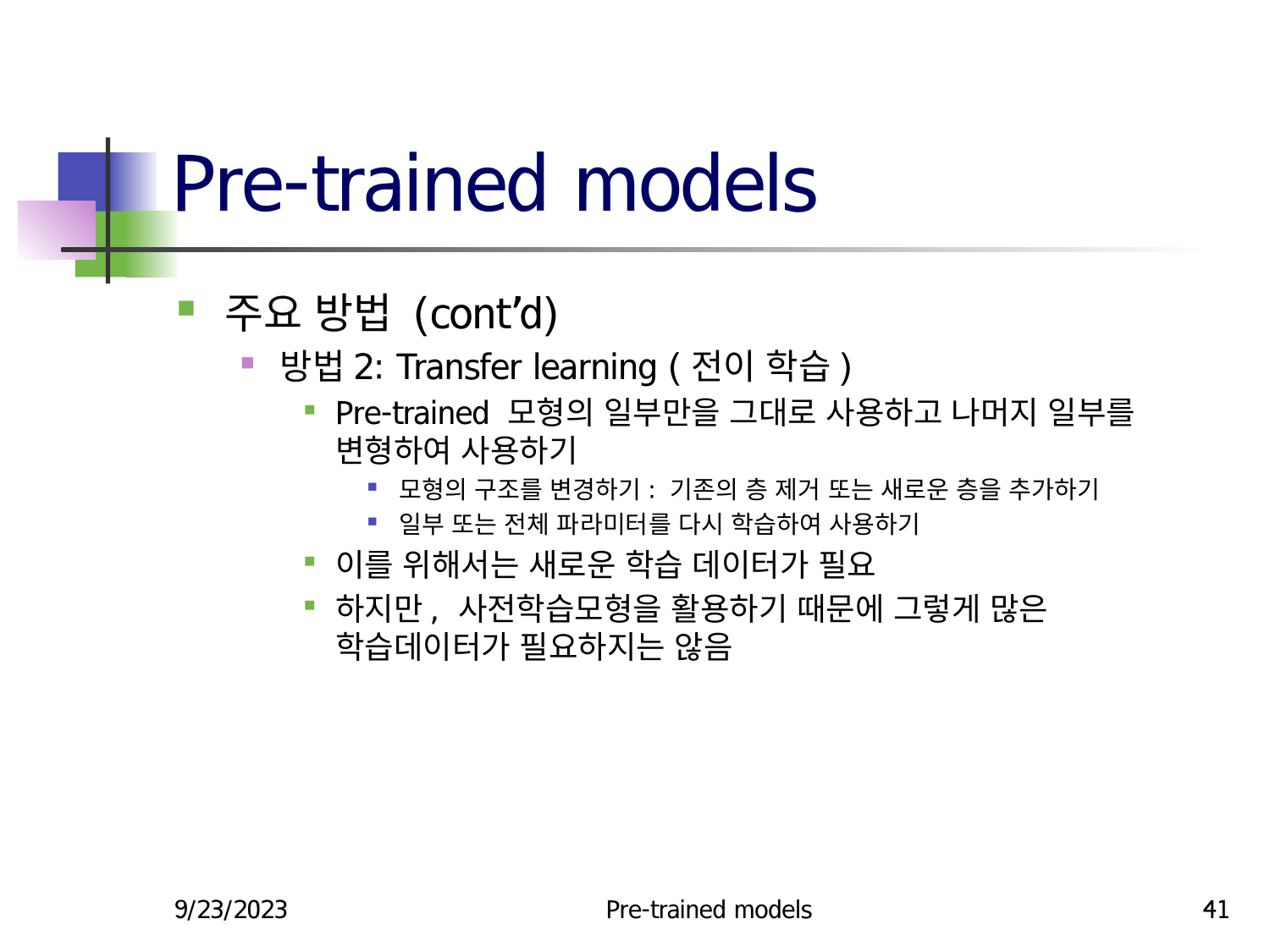

# Pre-trained models
주요 방법 (cont’d)
방법2: Transfer learning (전이 학습)
Pre-trained 모형의 일부만을 그대로 사용하고 나머지 일부를 변형하여 사용하기
모형의 구조를 변경하기: 기존의 층 제거 또는 새로운 층을 추가하기
일부 또는 전체 파라미터를 다시 학습하여 사용하기
이를 위해서는 새로운 학습 데이터가 필요
하지만, 사전학습모형을 활용하기 때문에 그렇게 많은 학습데이터가 필요하지는 않음

9/23/2023
Pre-trained models
41